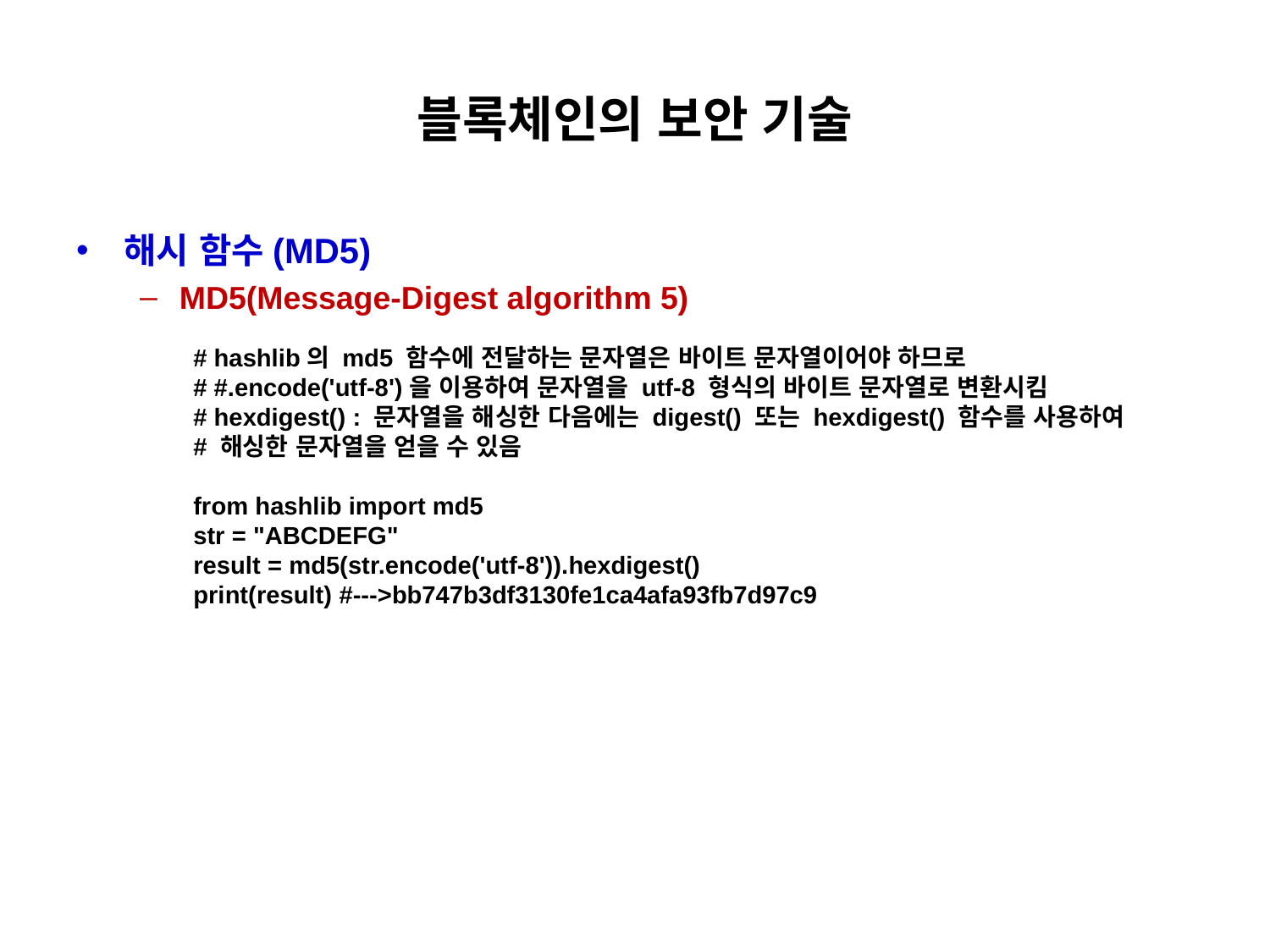

# 블록체인의 보안 기술
해시 함수(MD5)
MD5(Message-Digest algorithm 5)
# hashlib의 md5 함수에 전달하는 문자열은 바이트 문자열이어야 하므로
# #.encode('utf-8')을 이용하여 문자열을 utf-8 형식의 바이트 문자열로 변환시킴
# hexdigest() : 문자열을 해싱한 다음에는 digest() 또는 hexdigest() 함수를 사용하여
# 해싱한 문자열을 얻을 수 있음
from hashlib import md5
str = "ABCDEFG"
result = md5(str.encode('utf-8')).hexdigest()
print(result) #--->bb747b3df3130fe1ca4afa93fb7d97c9